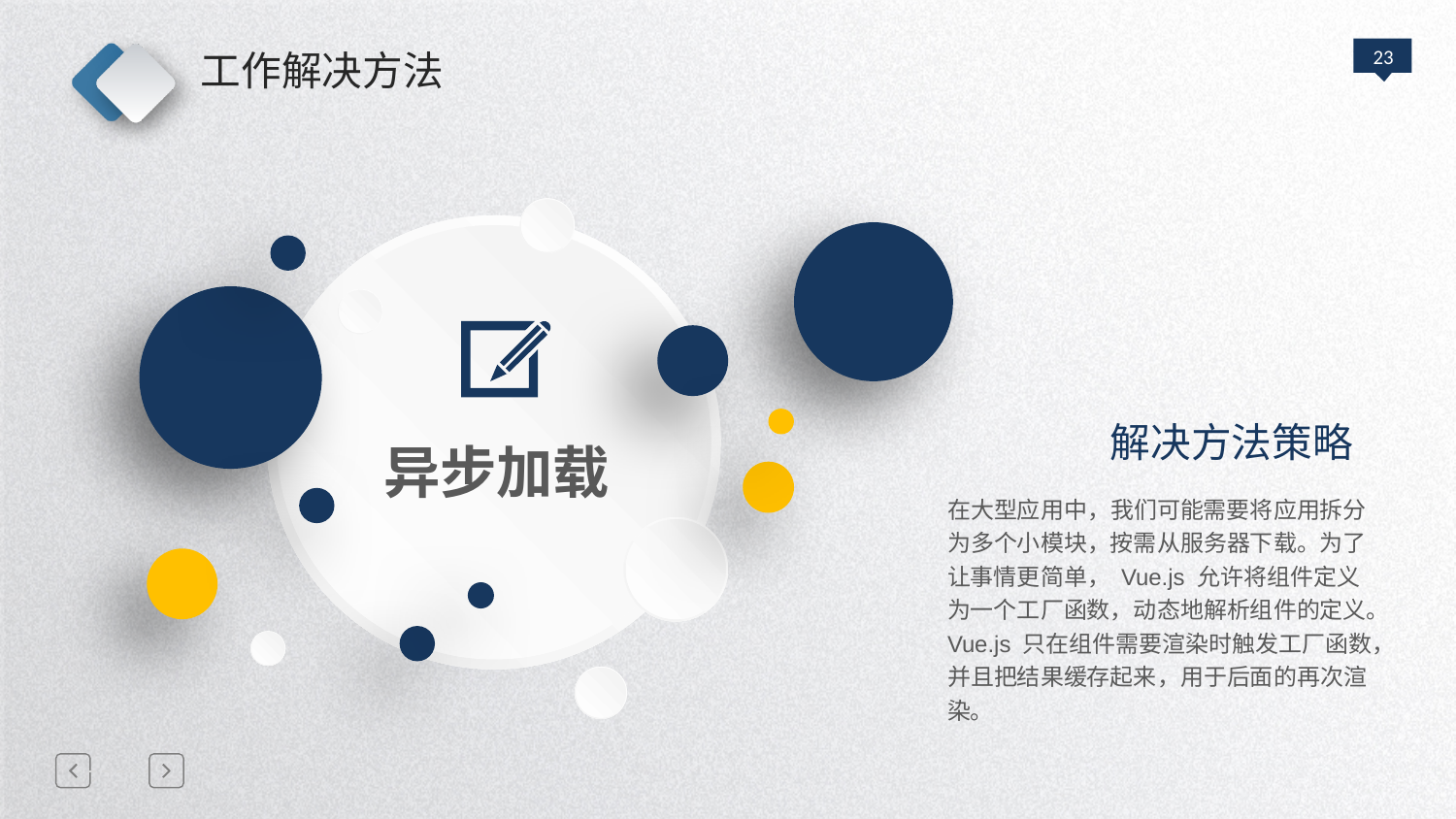

工作解决方法

异步加载

解决方法策略

在大型应用中，我们可能需要将应用拆分为多个小模块，按需从服务器下载。为了让事情更简单， Vue.js 允许将组件定义为一个工厂函数，动态地解析组件的定义。Vue.js 只在组件需要渲染时触发工厂函数，并且把结果缓存起来，用于后面的再次渲染。

延迟符